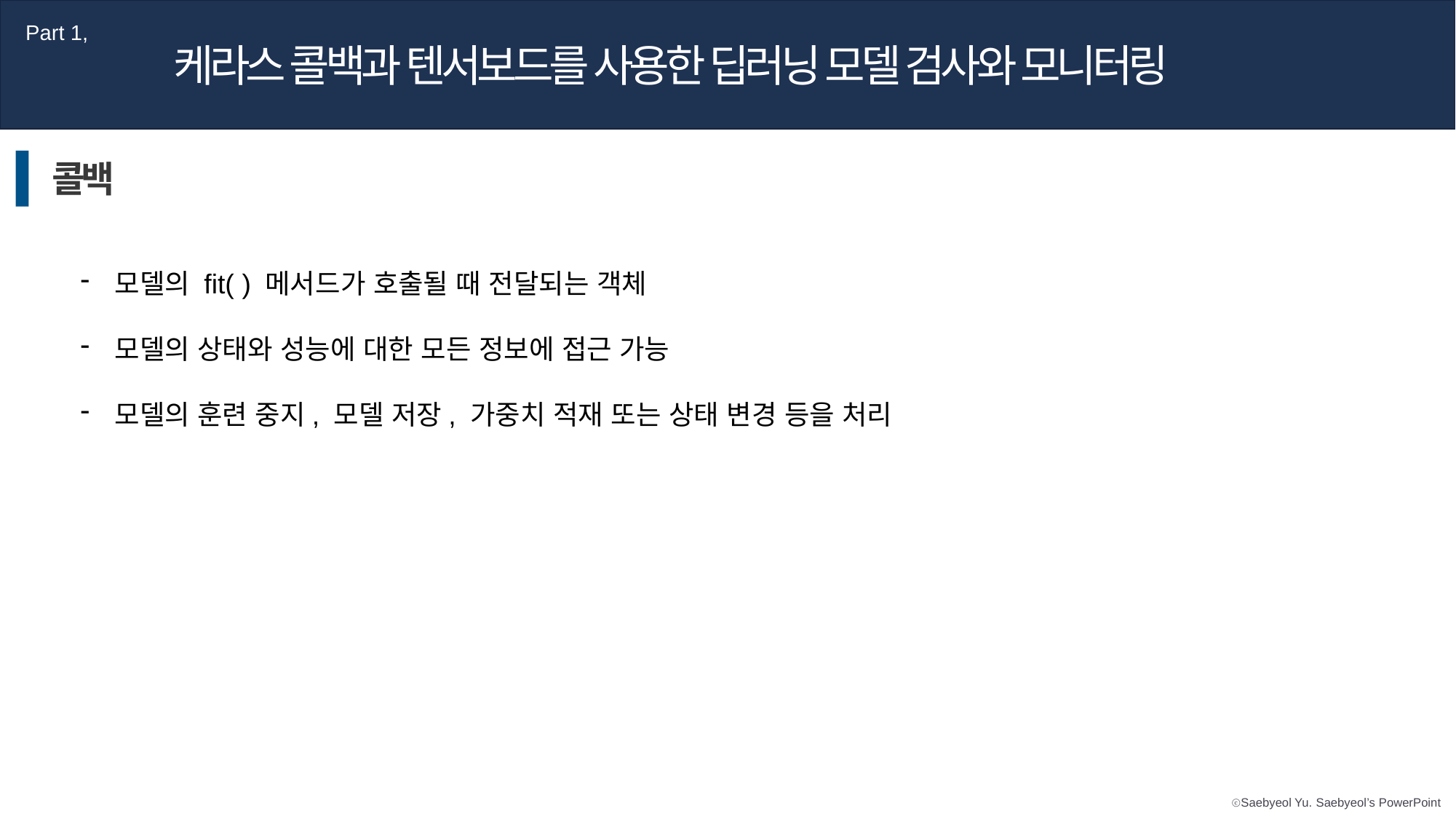

Part 1,
케라스 콜백과 텐서보드를 사용한 딥러닝 모델 검사와 모니터링

콜백
모델의 fit( ) 메서드가 호출될 때 전달되는 객체
모델의 상태와 성능에 대한 모든 정보에 접근 가능
모델의 훈련 중지, 모델 저장, 가중치 적재 또는 상태 변경 등을 처리